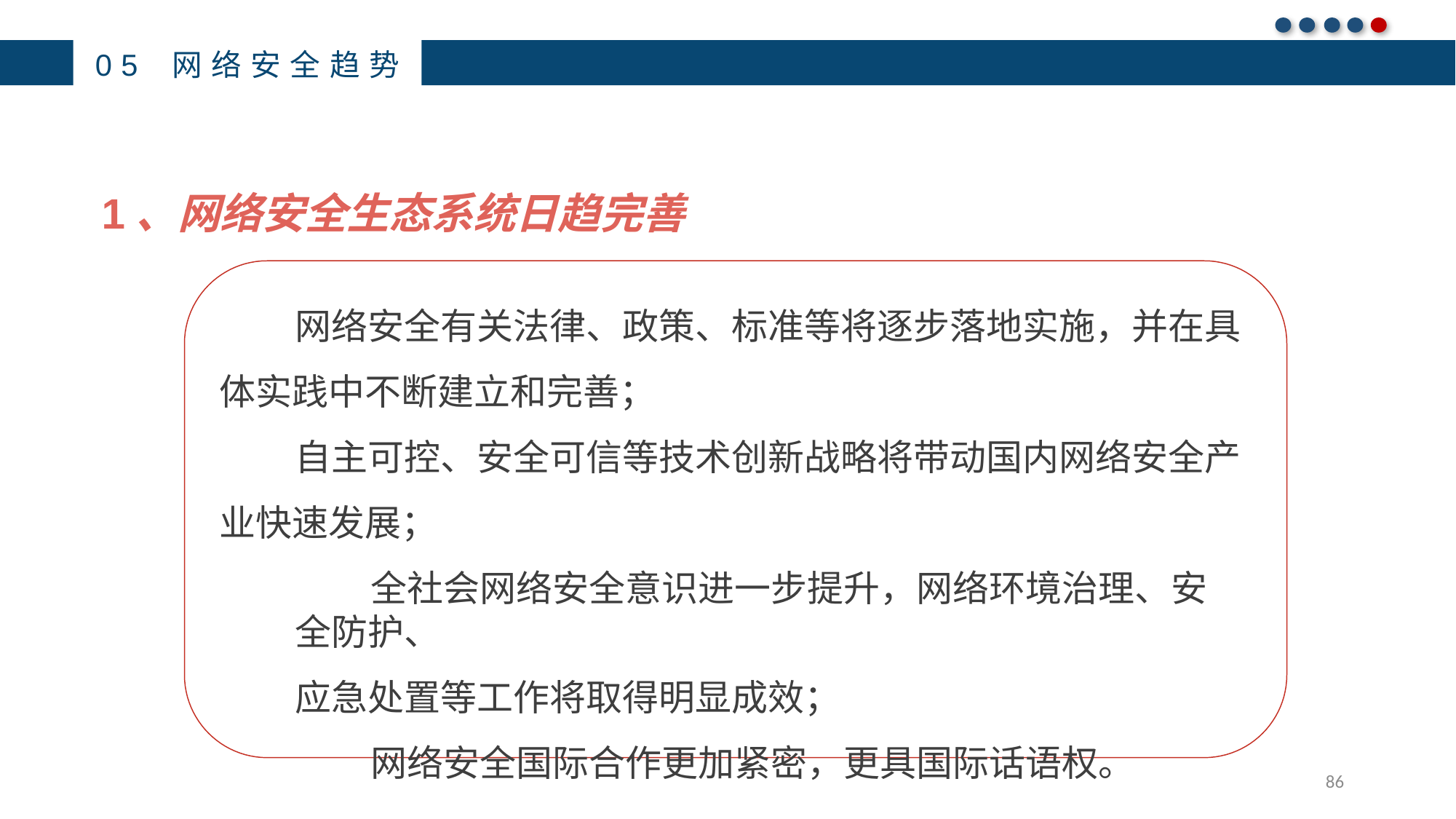

05 网络安全趋势

1、网络安全生态系统日趋完善
网络安全有关法律、政策、标准等将逐步落地实施，并在具 体实践中不断建立和完善；
自主可控、安全可信等技术创新战略将带动国内网络安全产 业快速发展；
全社会网络安全意识进一步提升，网络环境治理、安全防护、
应急处置等工作将取得明显成效；
网络安全国际合作更加紧密，更具国际话语权。

86